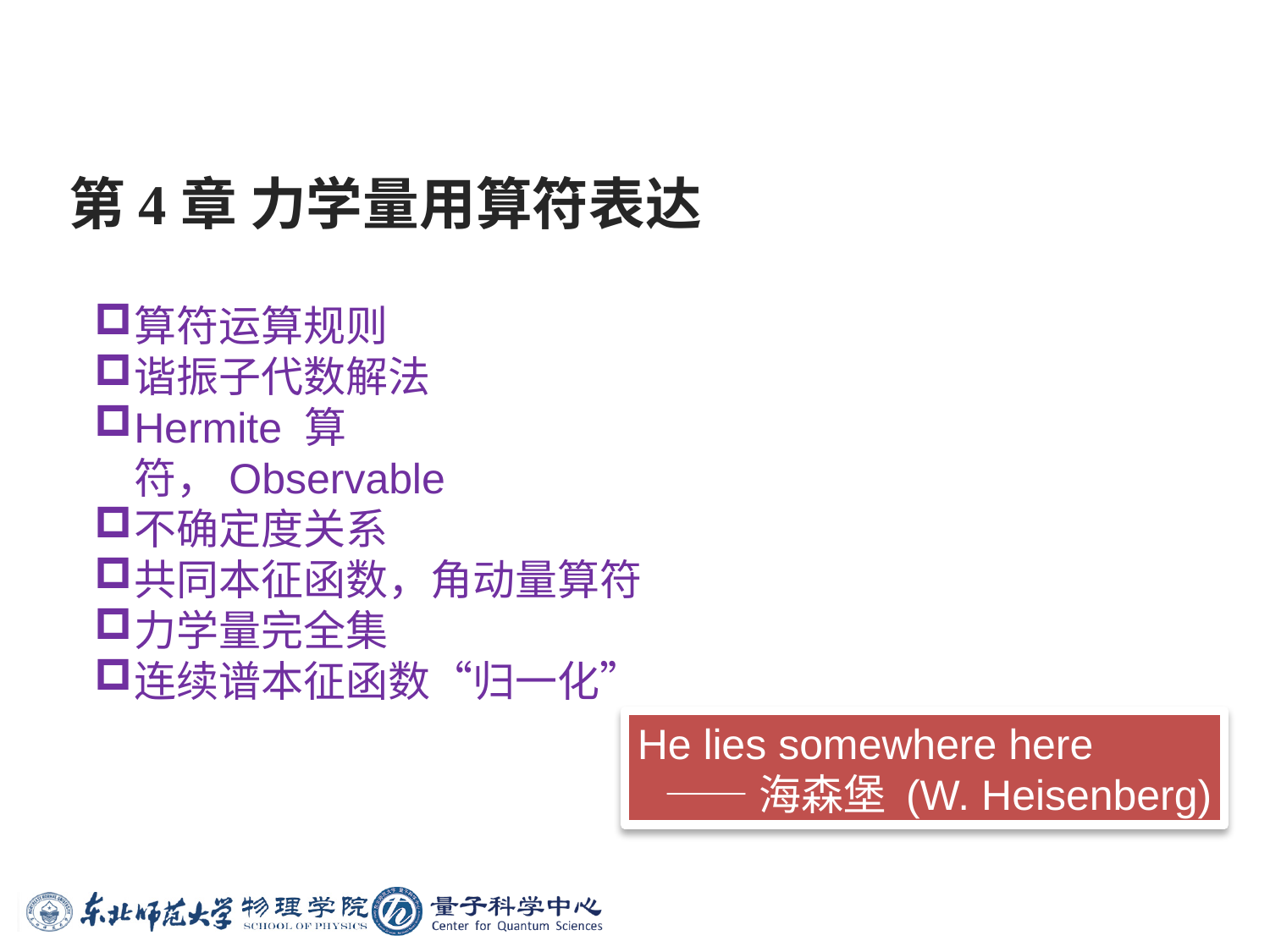

# 第4章 力学量用算符表达
算符运算规则
谐振子代数解法
Hermite 算符，Observable
不确定度关系
共同本征函数，角动量算符
力学量完全集
连续谱本征函数“归一化”
He lies somewhere here
——海森堡 (W. Heisenberg)